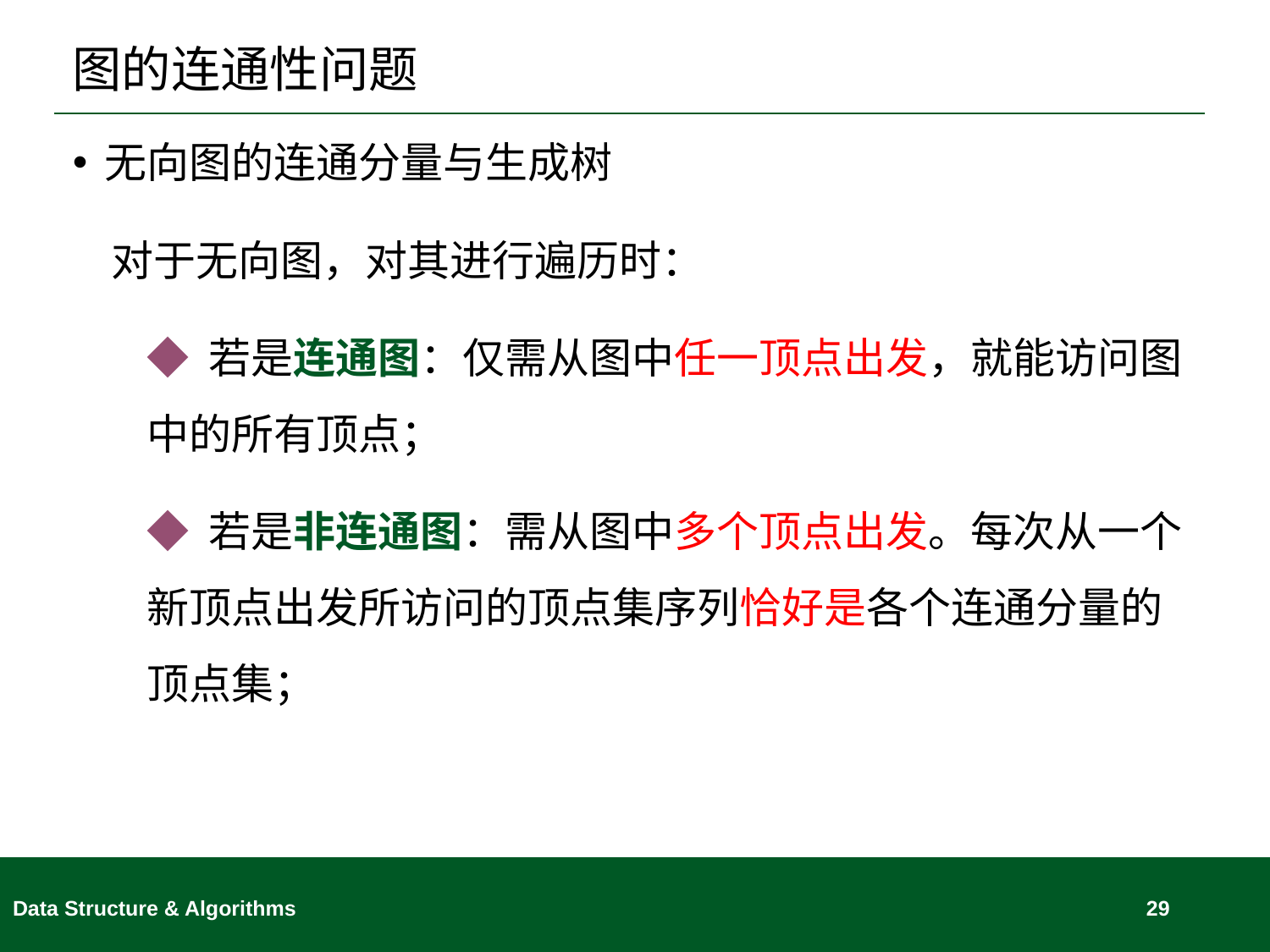

# 图的连通性问题
无向图的连通分量与生成树
   对于无向图，对其进行遍历时：
◆ 若是连通图：仅需从图中任一顶点出发，就能访问图中的所有顶点；
◆ 若是非连通图：需从图中多个顶点出发。每次从一个新顶点出发所访问的顶点集序列恰好是各个连通分量的顶点集；
Data Structure & Algorithms
29